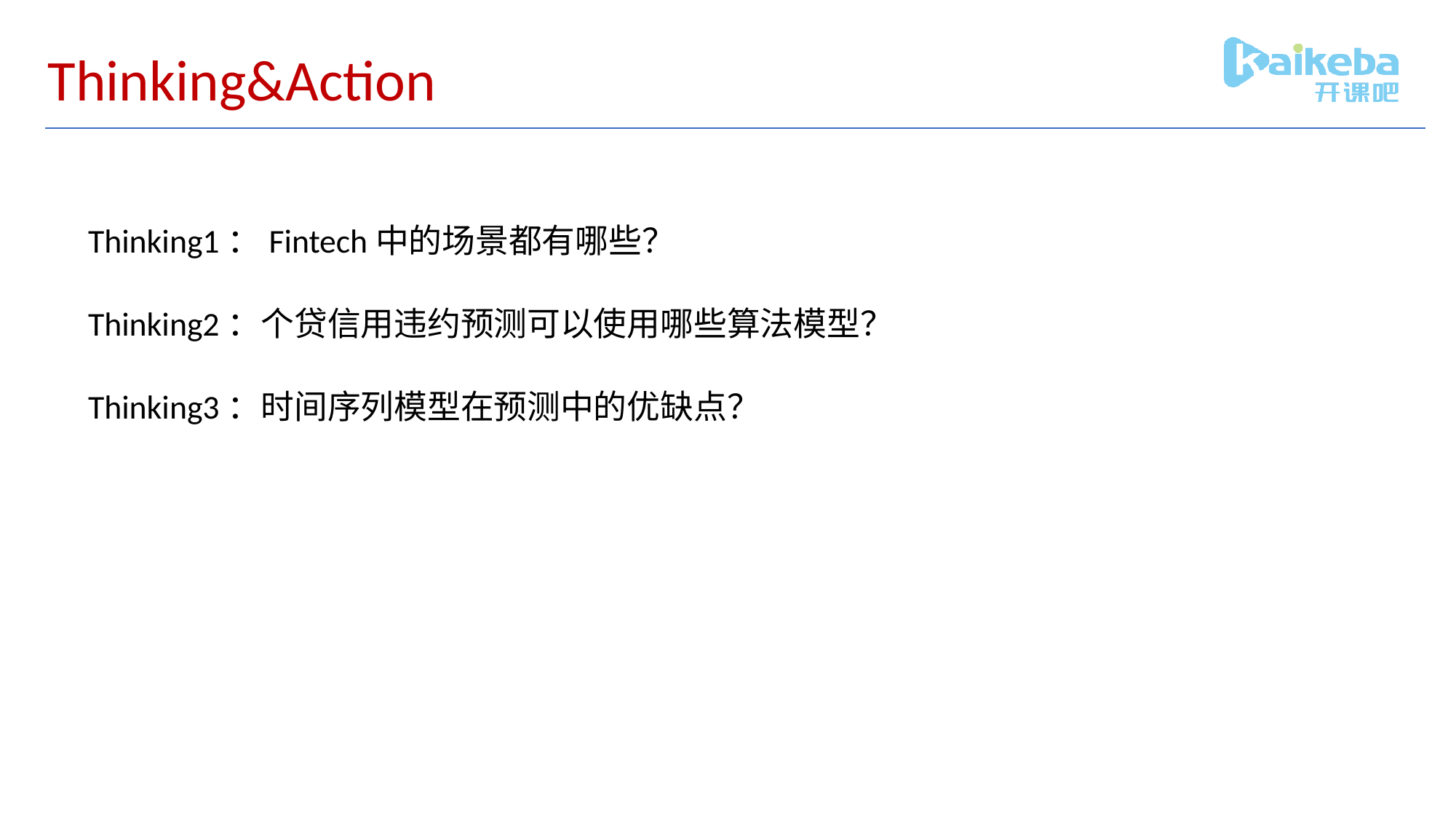

# Thinking&Action
Thinking1：Fintech中的场景都有哪些？
Thinking2：个贷信用违约预测可以使用哪些算法模型？
Thinking3：时间序列模型在预测中的优缺点？